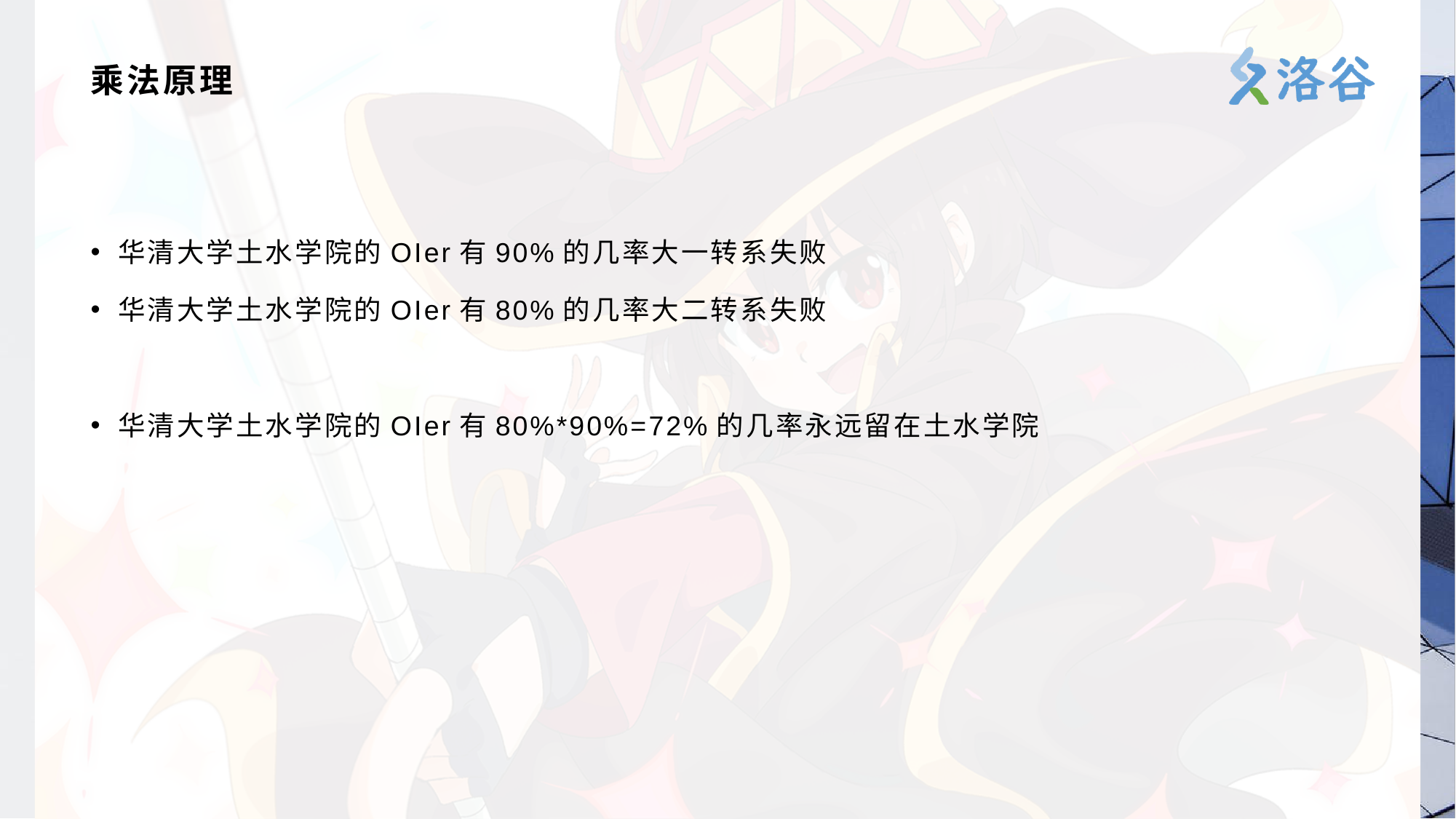

# 乘法原理

华清大学土水学院的OIer有90%的几率大一转系失败
华清大学土水学院的OIer有80%的几率大二转系失败

华清大学土水学院的OIer有80%*90%=72%的几率永远留在土水学院